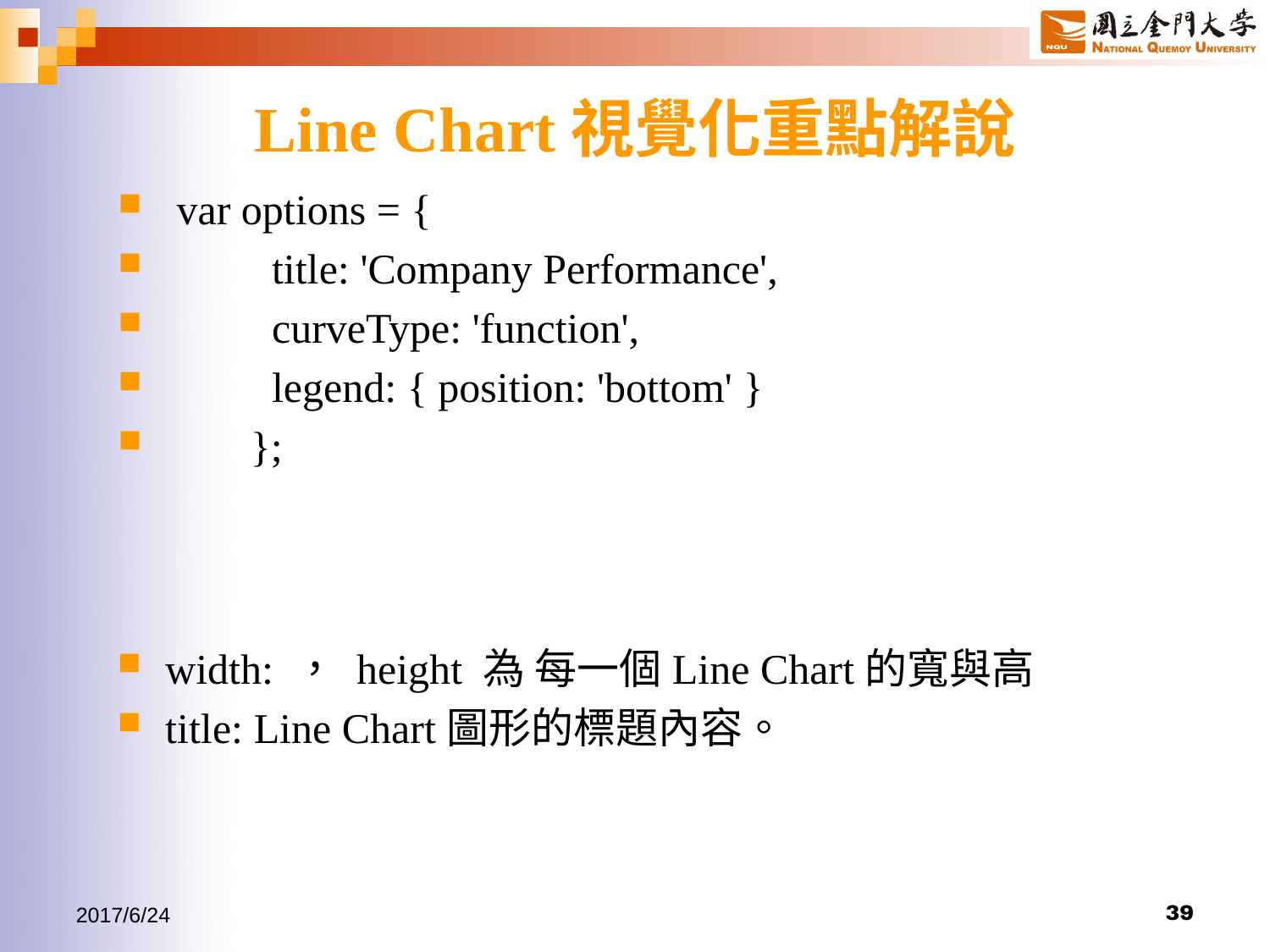

# Line Chart視覺化重點解說
 var options = {
          title: 'Company Performance',
          curveType: 'function',
          legend: { position: 'bottom' }
        };
width: ， height 為 每一個Line Chart的寬與高
title: Line Chart圖形的標題內容。
2017/6/24
39